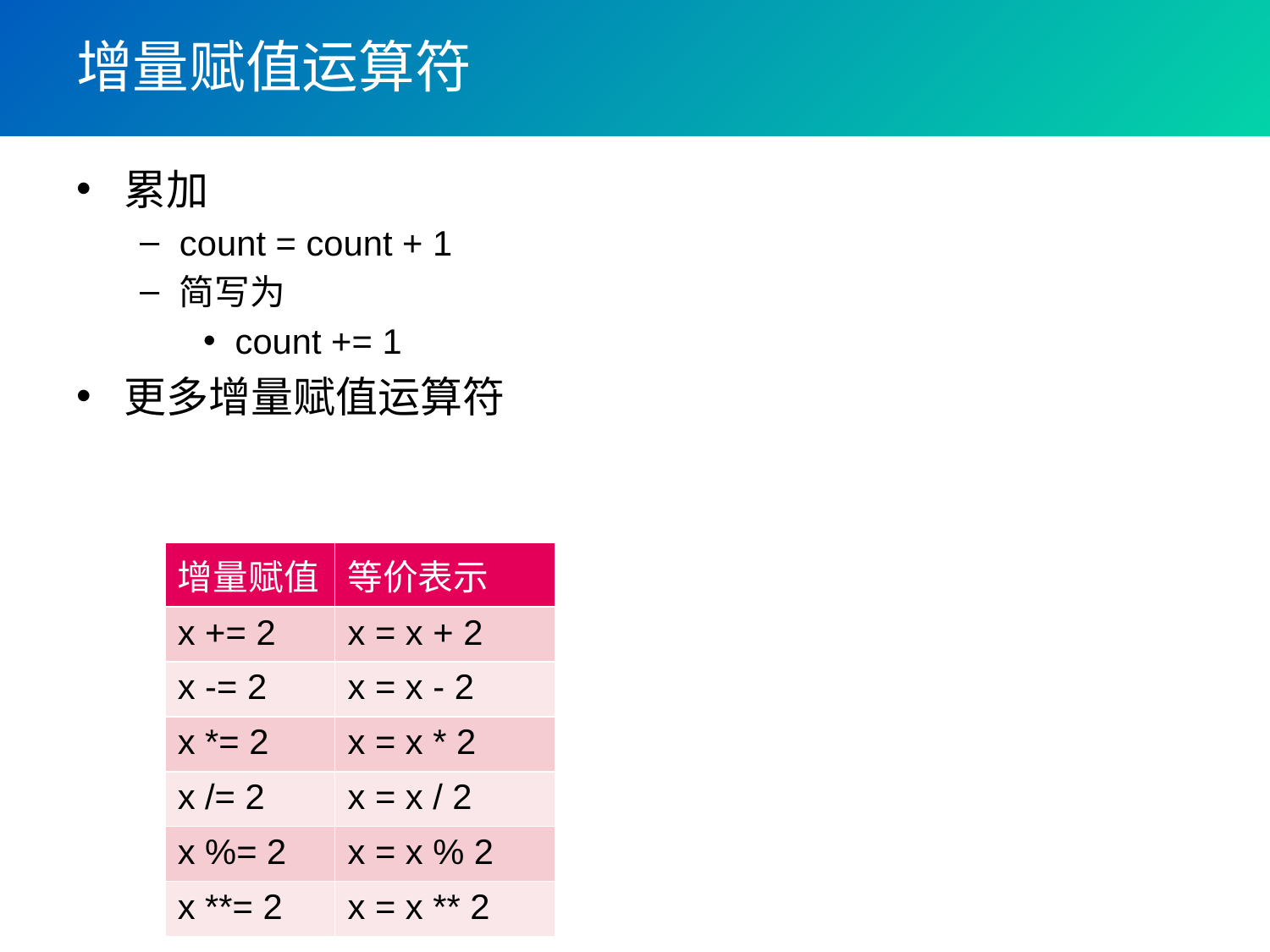

# 增量赋值运算符
累加
count = count + 1
简写为
count += 1
更多增量赋值运算符
| 增量赋值 | 等价表示 |
| --- | --- |
| x += 2 | x = x + 2 |
| x -= 2 | x = x - 2 |
| x \*= 2 | x = x \* 2 |
| x /= 2 | x = x / 2 |
| x %= 2 | x = x % 2 |
| x \*\*= 2 | x = x \*\* 2 |